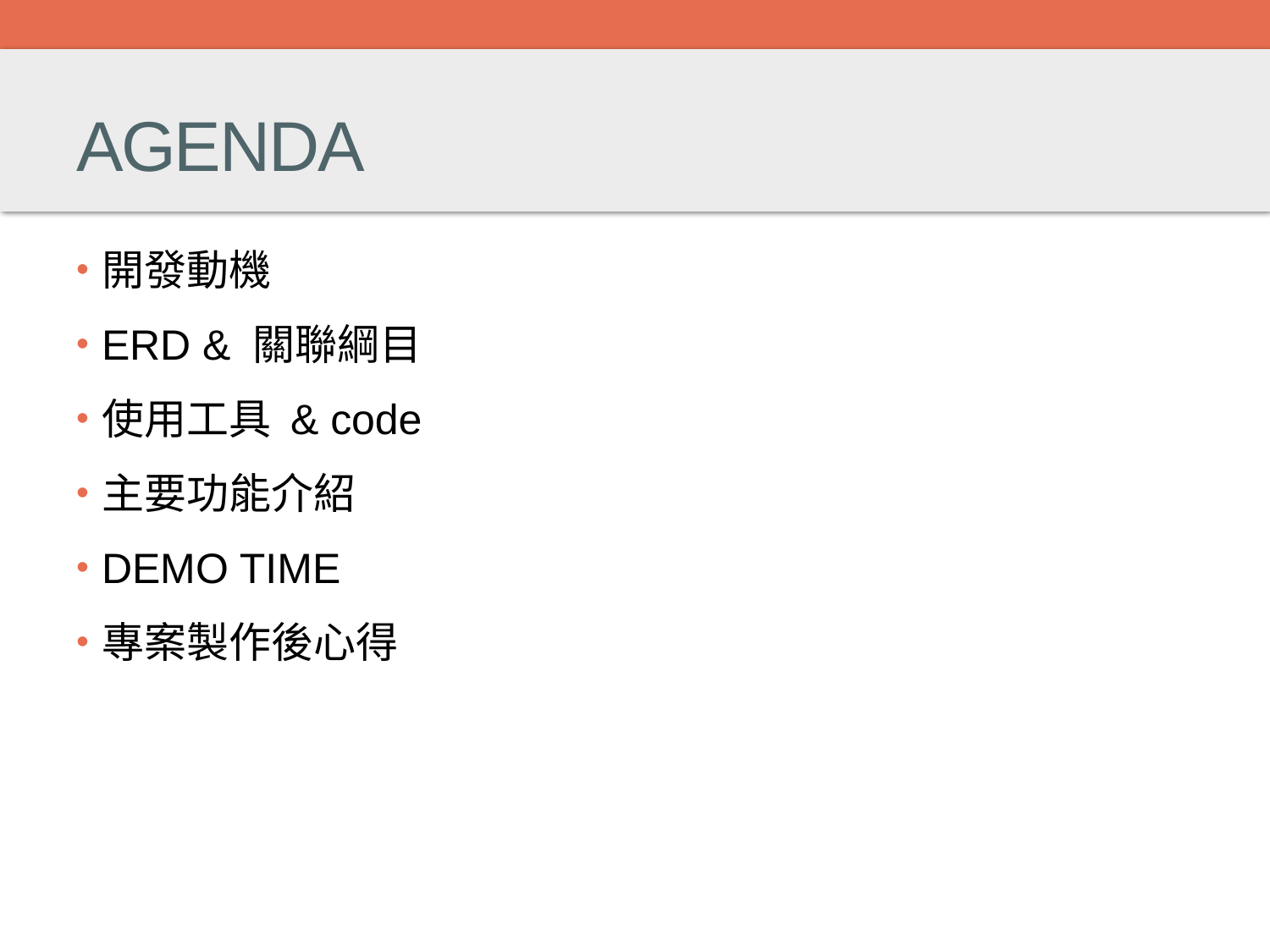

# AGENDA
開發動機
ERD & 關聯綱目
使用工具 & code
主要功能介紹
DEMO TIME
專案製作後心得